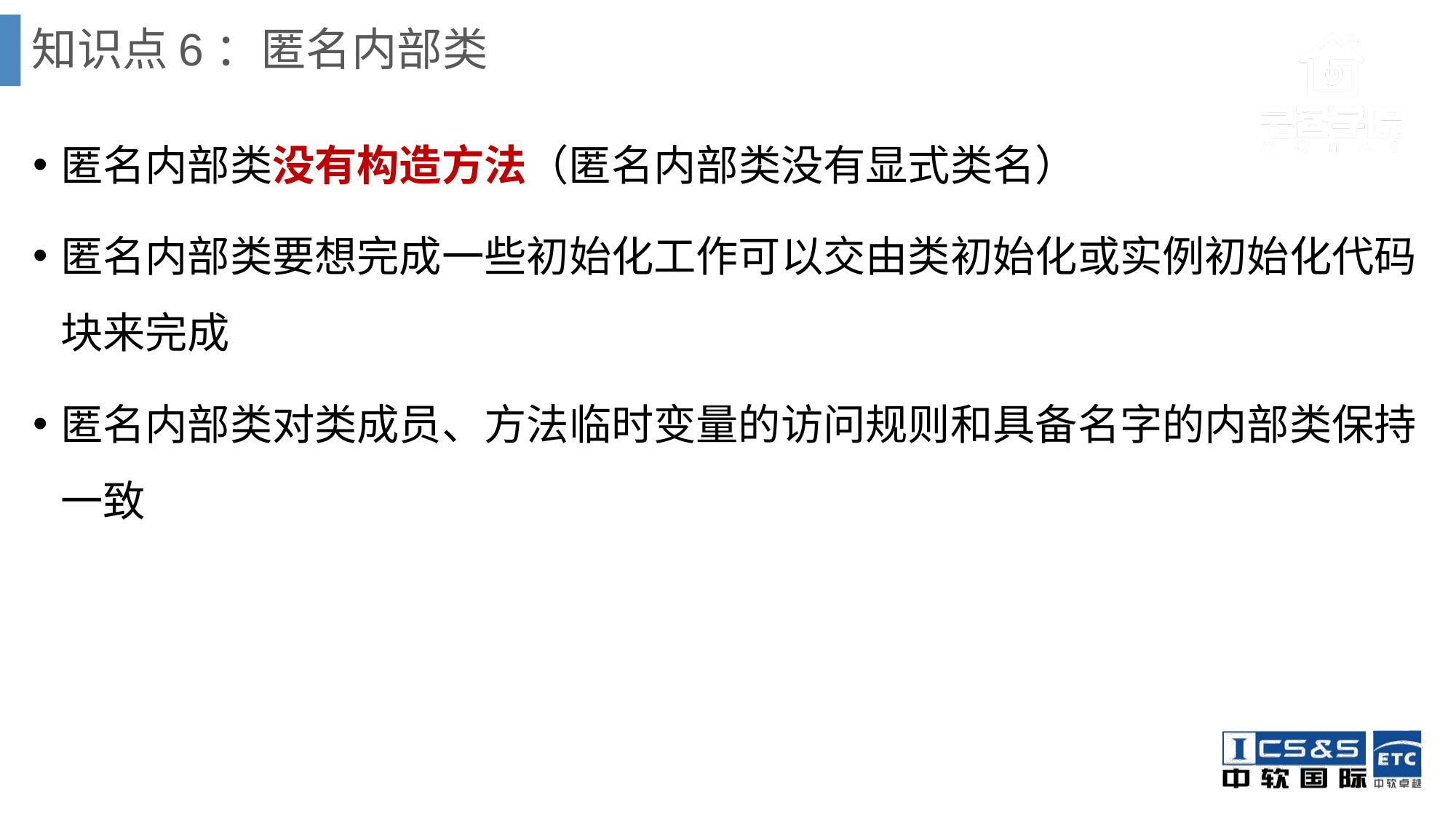

# 知识点6：匿名内部类
匿名内部类没有构造方法（匿名内部类没有显式类名）
匿名内部类要想完成一些初始化工作可以交由类初始化或实例初始化代码块来完成
匿名内部类对类成员、方法临时变量的访问规则和具备名字的内部类保持一致